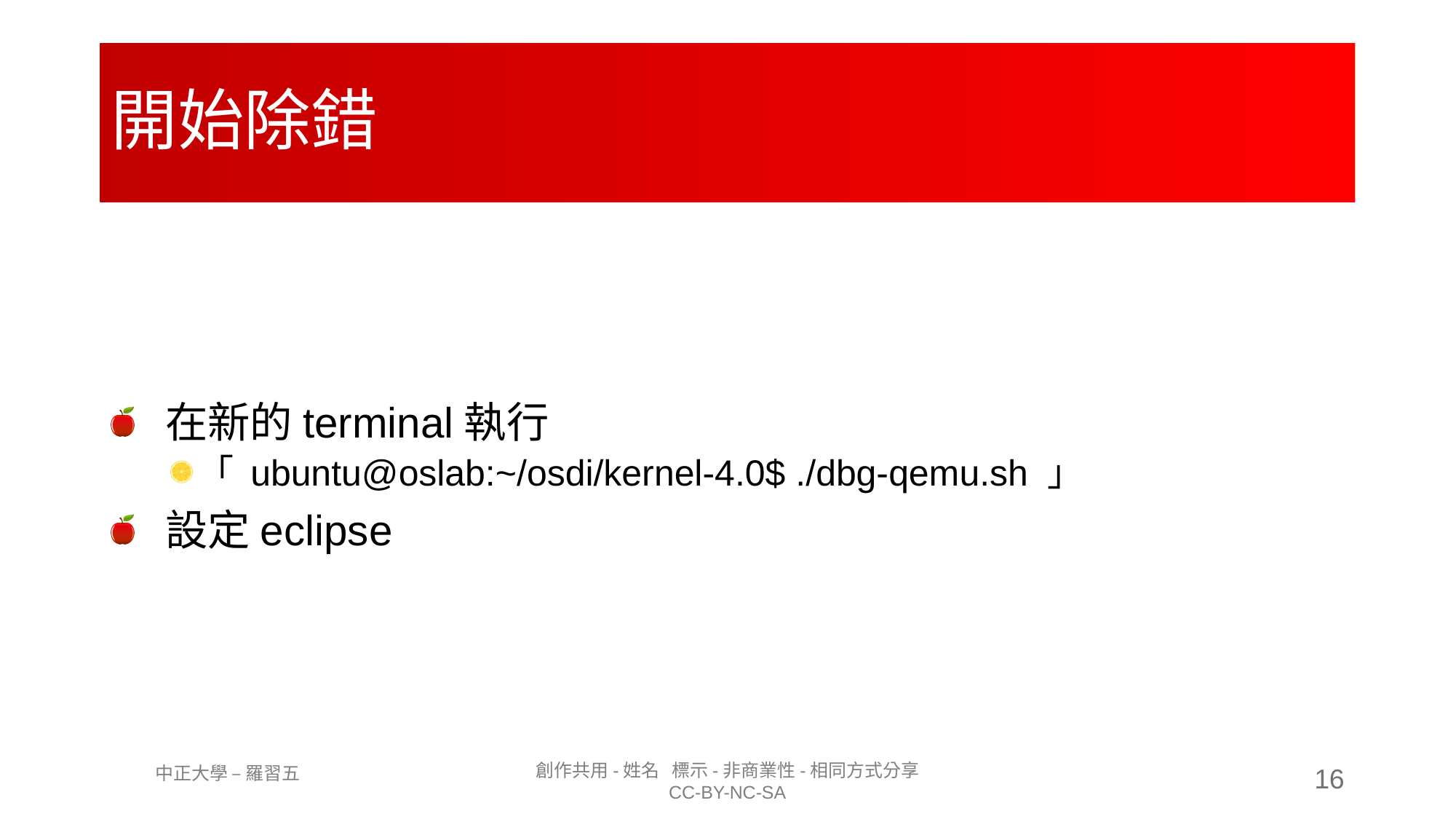

# 開始除錯
在新的terminal執行
「 ubuntu@oslab:~/osdi/kernel-4.0$ ./dbg-qemu.sh 」
設定eclipse